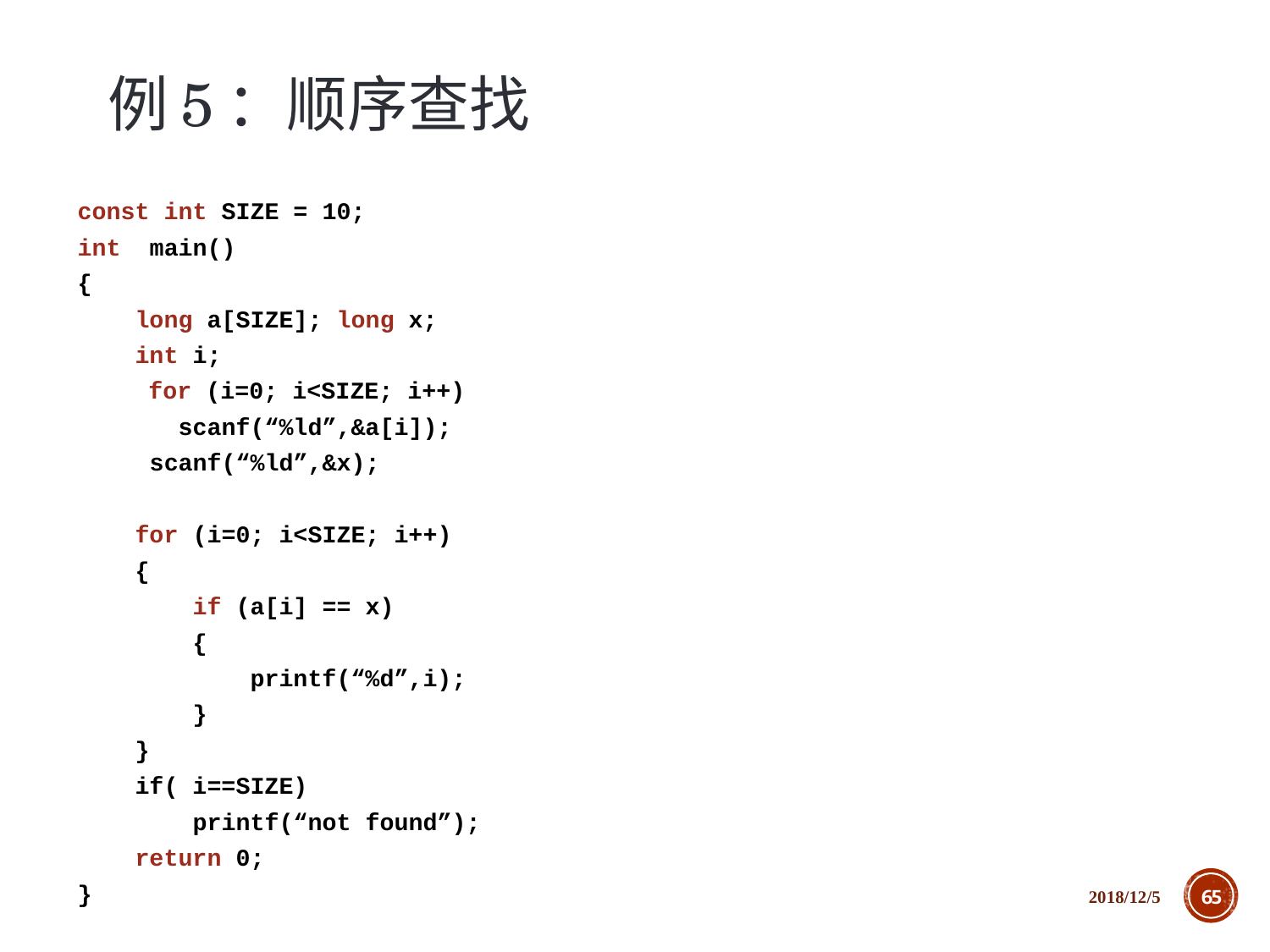

# 例5：顺序查找
const int SIZE = 10;
int  main()
{
    long a[SIZE]; long x;
    int i;
	   for (i=0; i<SIZE; i++)
       scanf(“%ld”,&a[i]);
     scanf(“%ld”,&x);

    for (i=0; i<SIZE; i++)
    {
        if (a[i] == x)
        {
            printf(“%d”,i);
        }
    }
    if( i==SIZE)
        printf(“not found”);
    return 0;
}
2018/12/5
65